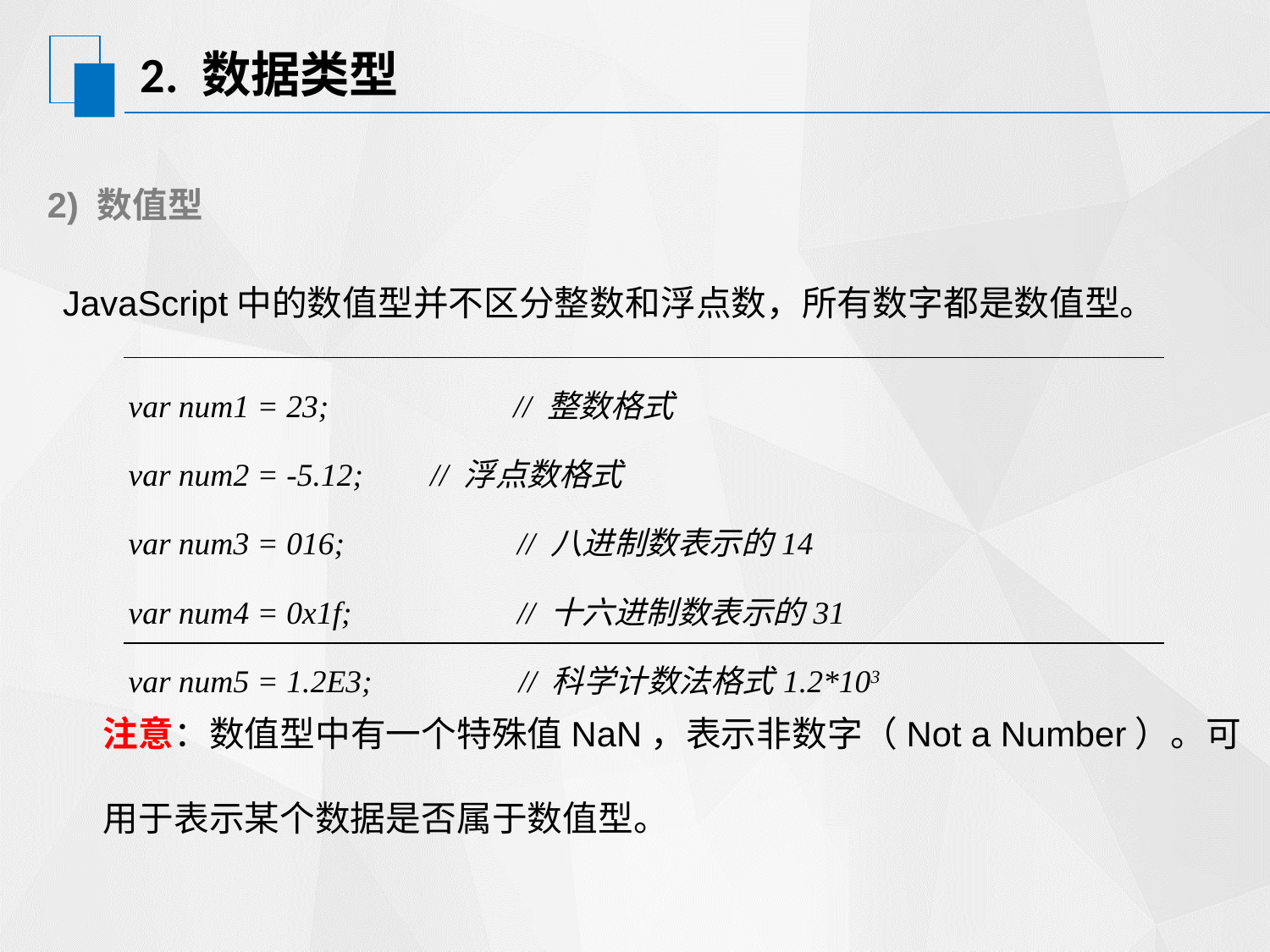

# 2. 数据类型
2) 数值型
JavaScript中的数值型并不区分整数和浮点数，所有数字都是数值型。
| var num1 = 23; // 整数格式 var num2 = -5.12; // 浮点数格式 var num3 = 016; // 八进制数表示的14 var num4 = 0x1f; // 十六进制数表示的31 var num5 = 1.2E3; // 科学计数法格式1.2\*103 |
| --- |
注意：数值型中有一个特殊值NaN，表示非数字（Not a Number）。可用于表示某个数据是否属于数值型。